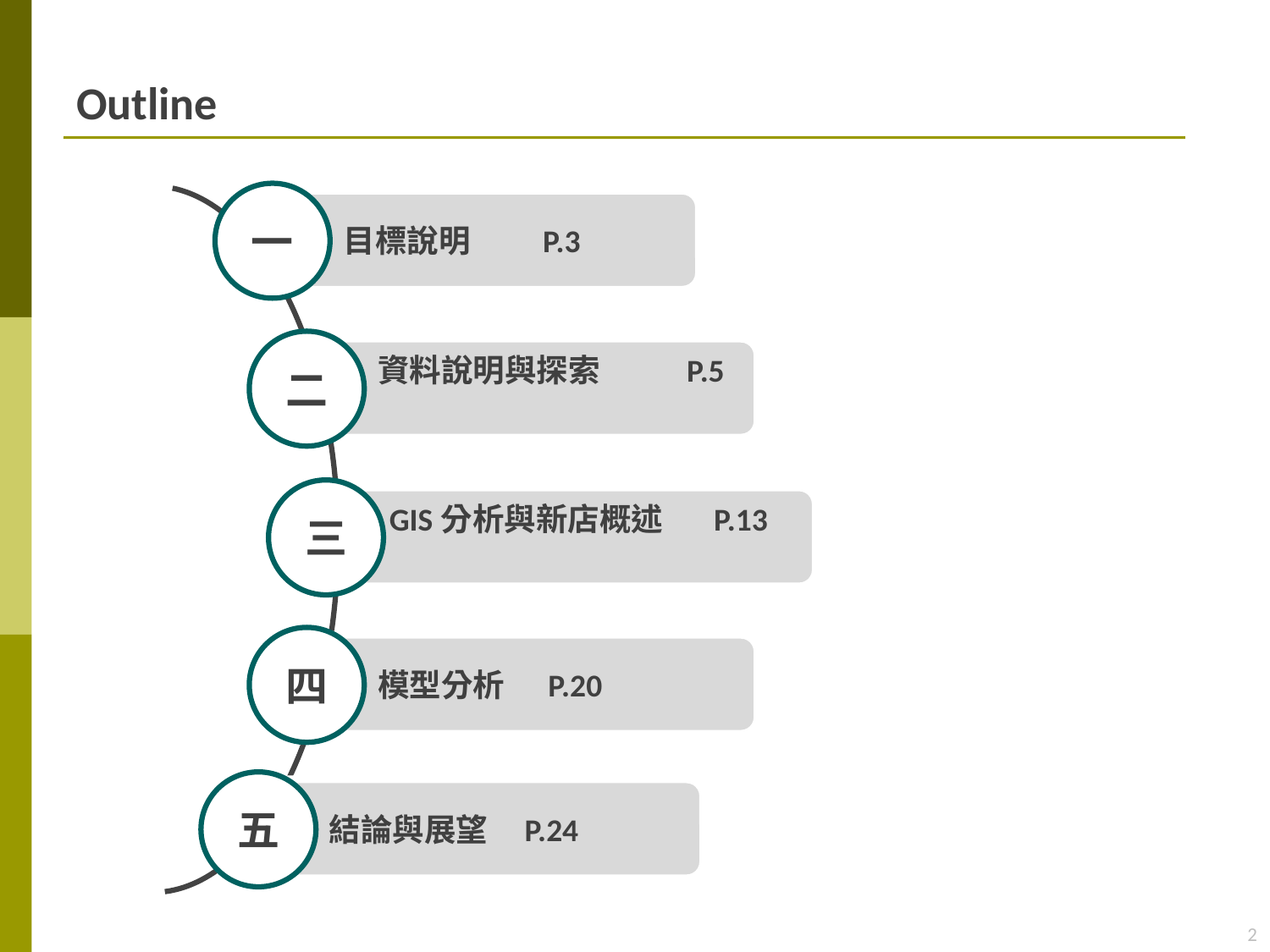

# Outline
一

     目標說明         P.3
二
     資料說明與探索           P.5
三
     GIS分析與新店概述      P.13
四
     模型分析     P.20
五
     結論與展望    P.24
2